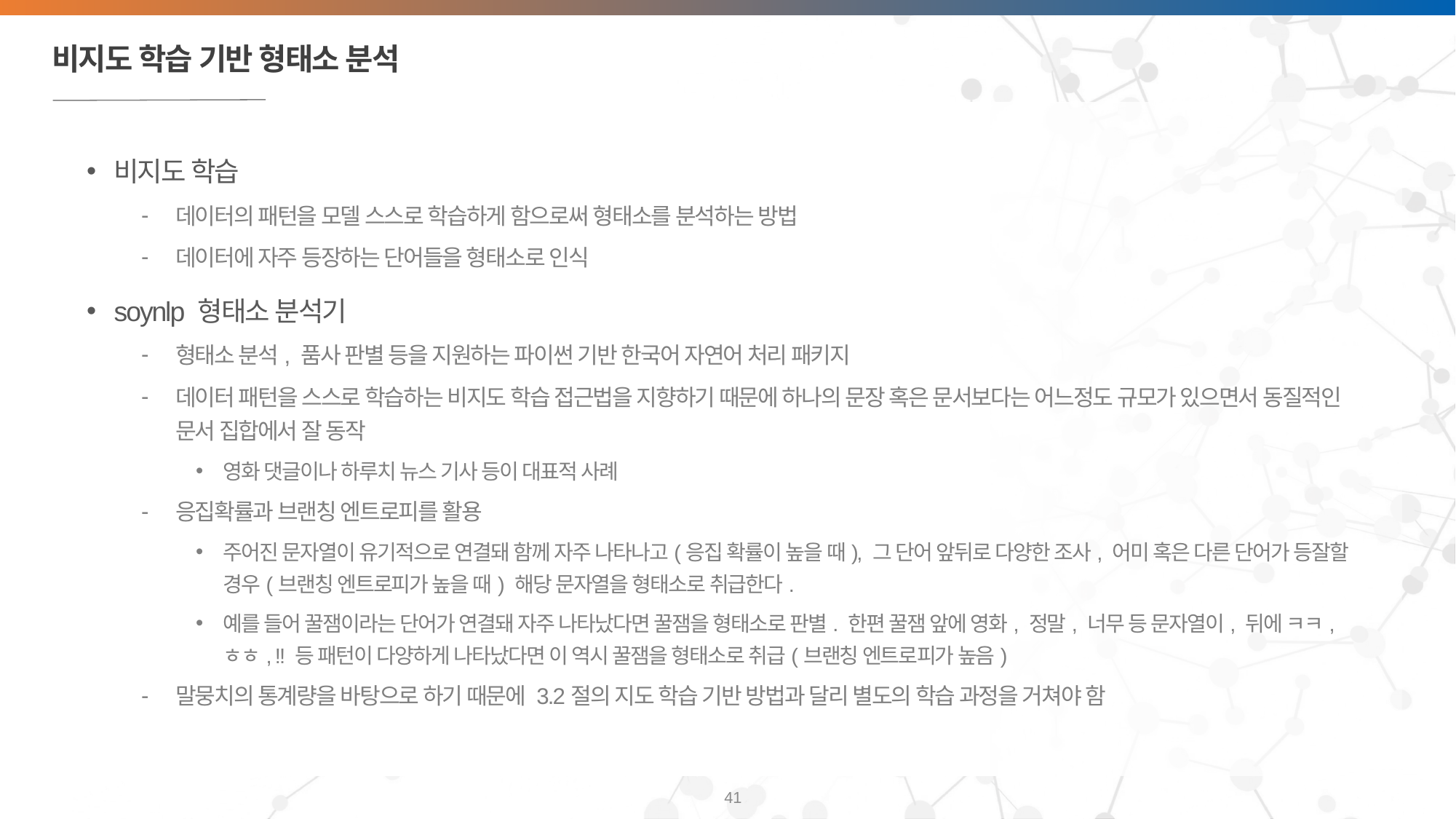

# 비지도 학습 기반 형태소 분석

비지도 학습
데이터의 패턴을 모델 스스로 학습하게 함으로써 형태소를 분석하는 방법
데이터에 자주 등장하는 단어들을 형태소로 인식
soynlp 형태소 분석기
형태소 분석, 품사 판별 등을 지원하는 파이썬 기반 한국어 자연어 처리 패키지
데이터 패턴을 스스로 학습하는 비지도 학습 접근법을 지향하기 때문에 하나의 문장 혹은 문서보다는 어느정도 규모가 있으면서 동질적인 문서 집합에서 잘 동작
영화 댓글이나 하루치 뉴스 기사 등이 대표적 사례
응집확률과 브랜칭 엔트로피를 활용
주어진 문자열이 유기적으로 연결돼 함께 자주 나타나고(응집 확률이 높을 때), 그 단어 앞뒤로 다양한 조사, 어미 혹은 다른 단어가 등잘할 경우(브랜칭 엔트로피가 높을 때) 해당 문자열을 형태소로 취급한다.
예를 들어 꿀잼이라는 단어가 연결돼 자주 나타났다면 꿀잼을 형태소로 판별. 한편 꿀잼 앞에 영화, 정말, 너무 등 문자열이, 뒤에 ㅋㅋ, ㅎㅎ, !! 등 패턴이 다양하게 나타났다면 이 역시 꿀잼을 형태소로 취급(브랜칭 엔트로피가 높음)
말뭉치의 통계량을 바탕으로 하기 때문에 3.2절의 지도 학습 기반 방법과 달리 별도의 학습 과정을 거쳐야 함
41